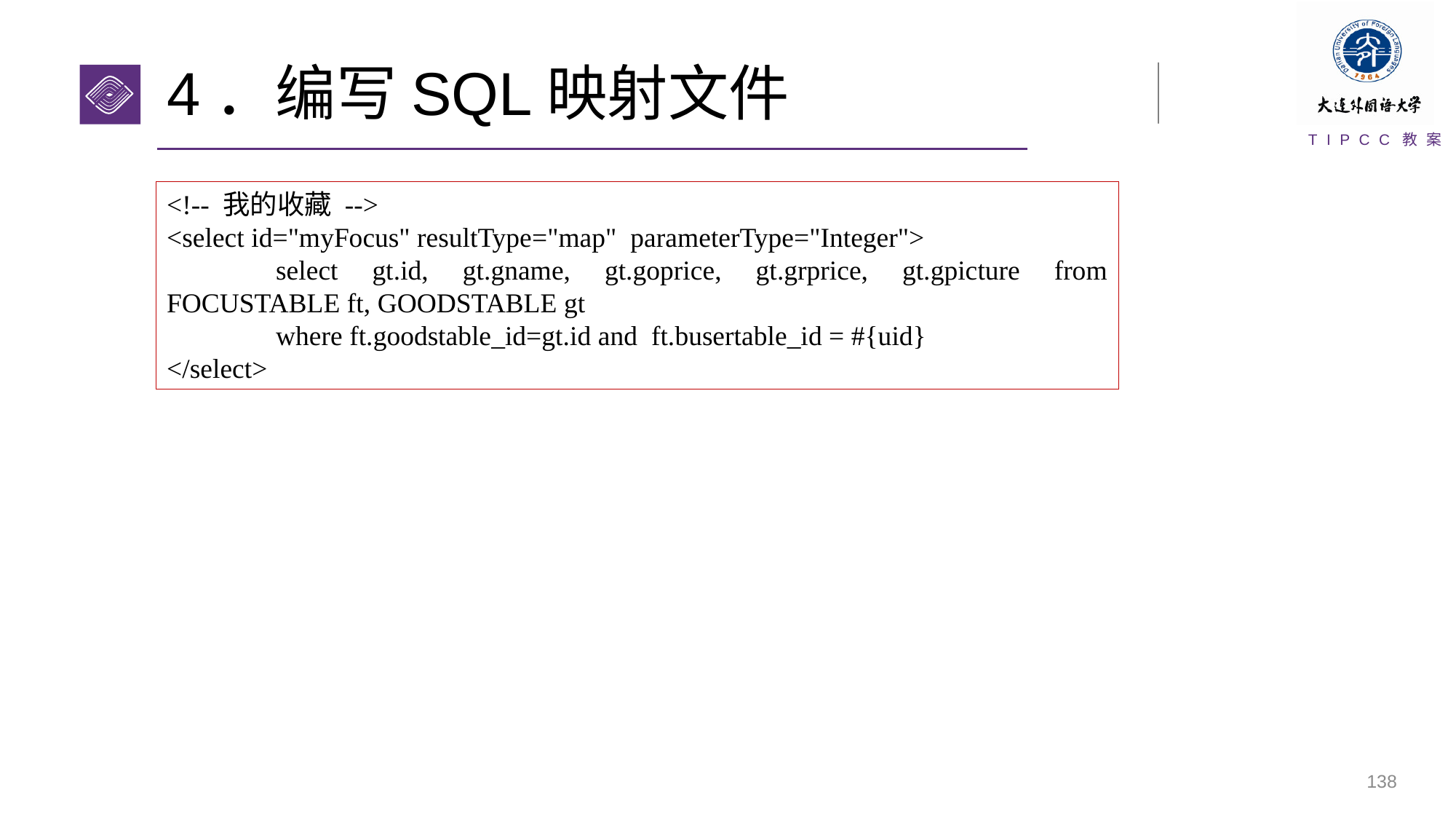

# 4．编写SQL映射文件
<!-- 我的收藏 -->
<select id="myFocus" resultType="map"  parameterType="Integer">
	select gt.id, gt.gname, gt.goprice, gt.grprice, gt.gpicture from FOCUSTABLE ft, GOODSTABLE gt
	where ft.goodstable_id=gt.id and  ft.busertable_id = #{uid}
</select>
138